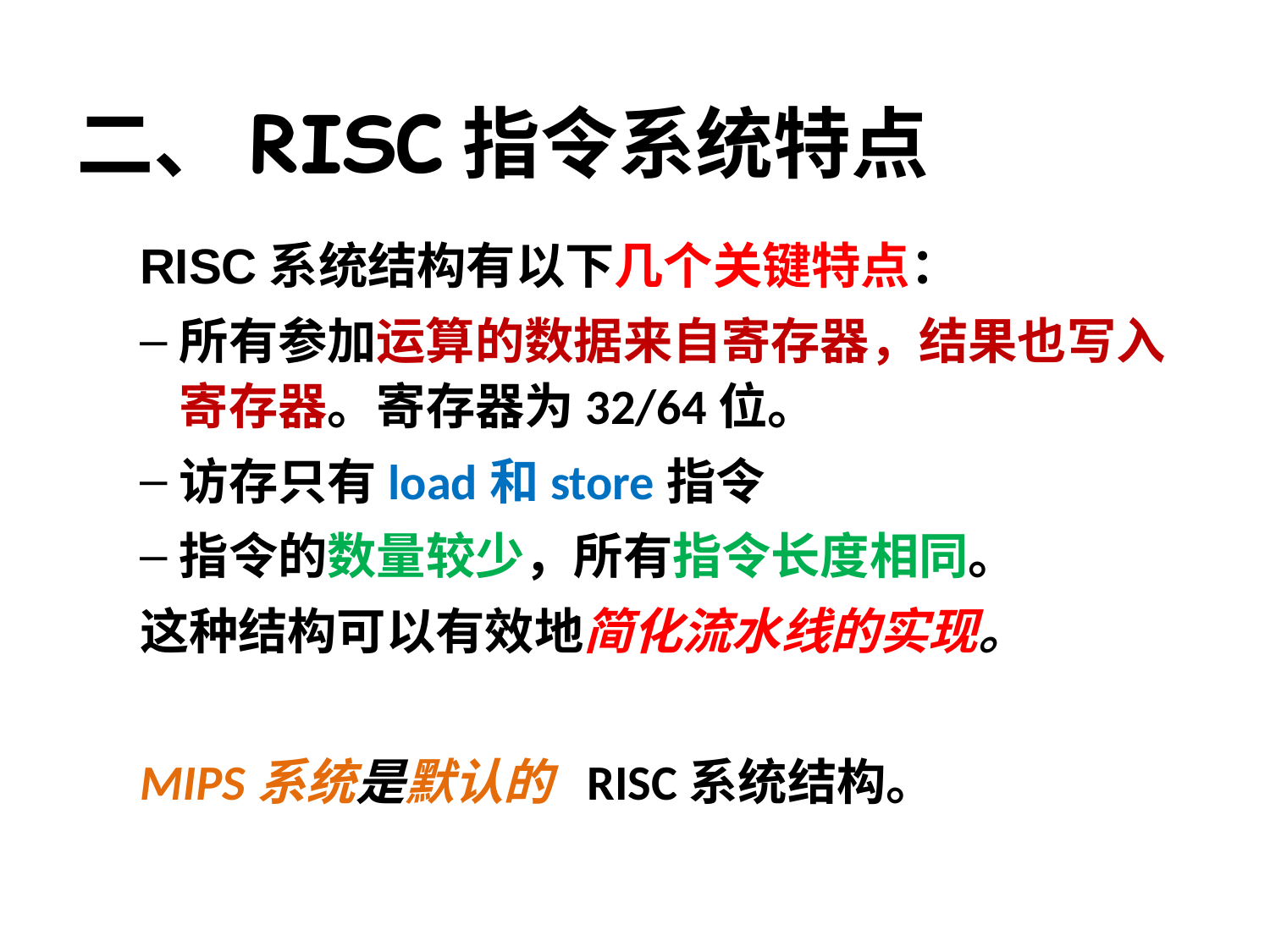

# 二、RISC指令系统特点
RISC系统结构有以下几个关键特点：
所有参加运算的数据来自寄存器，结果也写入寄存器。寄存器为32/64位。
访存只有load和store指令
指令的数量较少，所有指令长度相同。
这种结构可以有效地简化流水线的实现。

MIPS系统是默认的  RISC系统结构。
57